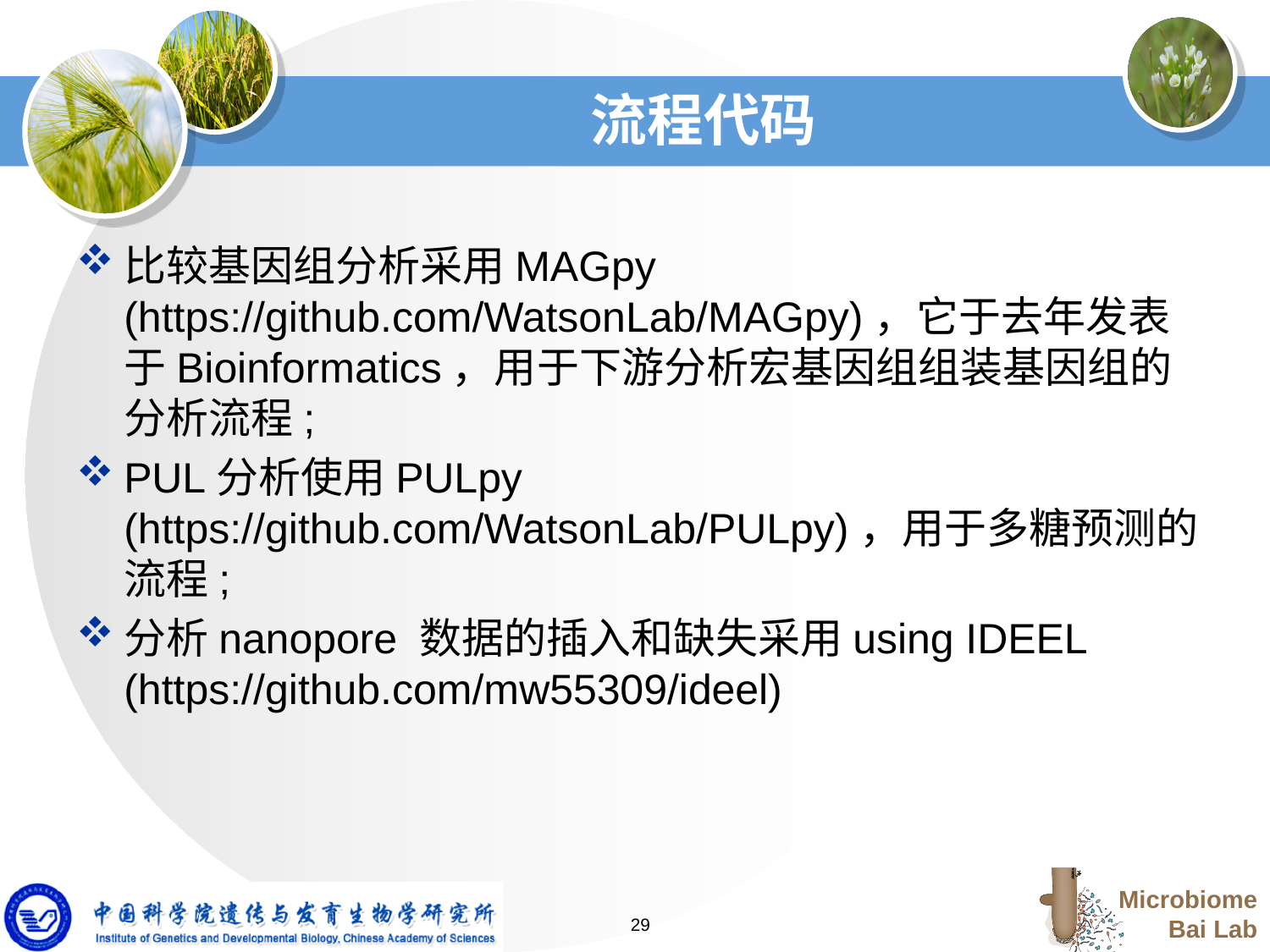

# 流程代码
比较基因组分析采用MAGpy (https://github.com/WatsonLab/MAGpy)，它于去年发表于Bioinformatics，用于下游分析宏基因组组装基因组的分析流程;
PUL分析使用PULpy (https://github.com/WatsonLab/PULpy)，用于多糖预测的流程;
分析nanopore 数据的插入和缺失采用using IDEEL (https://github.com/mw55309/ideel)
29